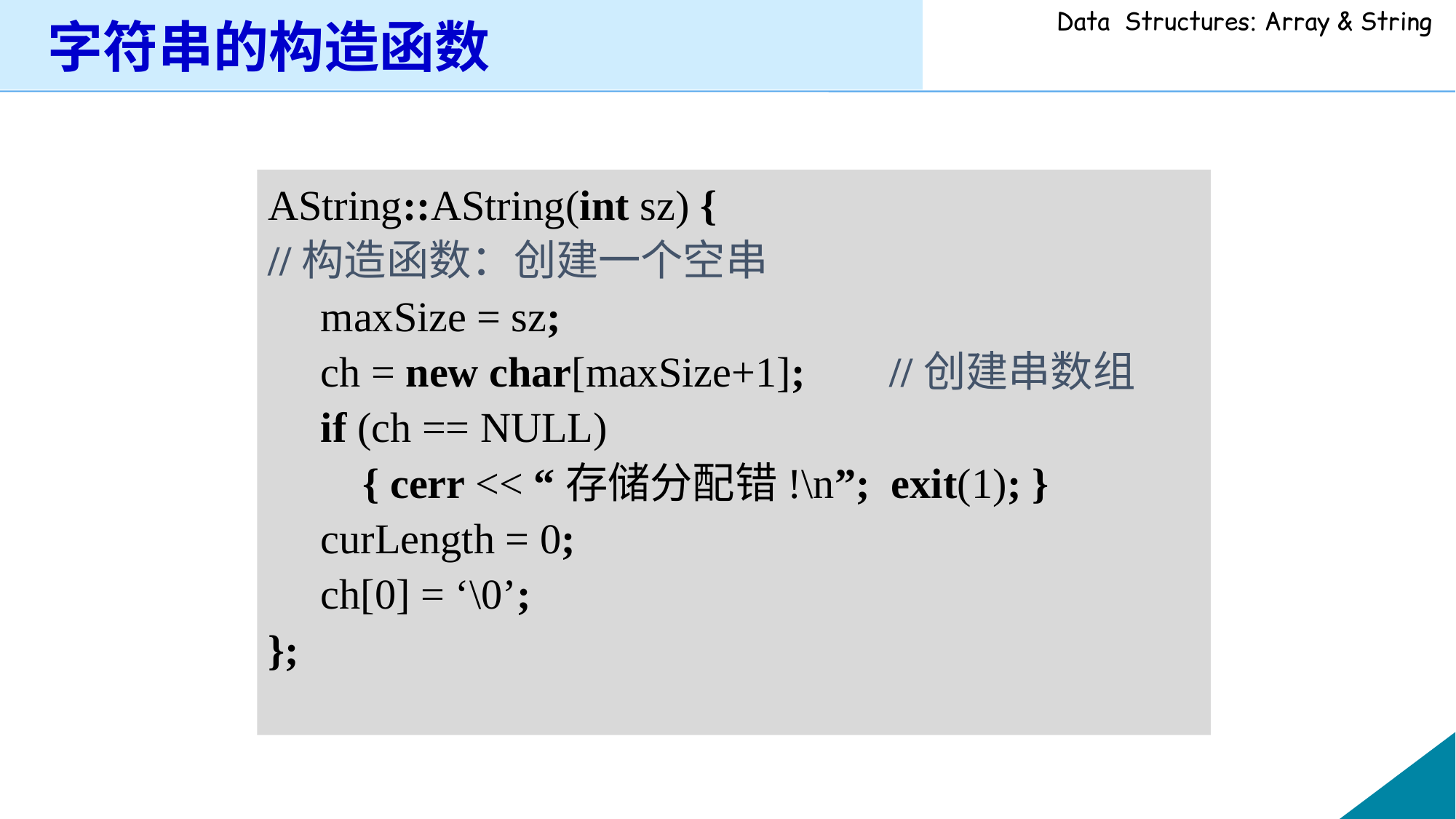

# 字符串的构造函数
AString::AString(int sz) {
//构造函数：创建一个空串
     maxSize = sz;
     ch = new char[maxSize+1];        //创建串数组
     if (ch == NULL)
         { cerr << “存储分配错!\n”;  exit(1); }
     curLength = 0;
     ch[0] = ‘\0’;
};